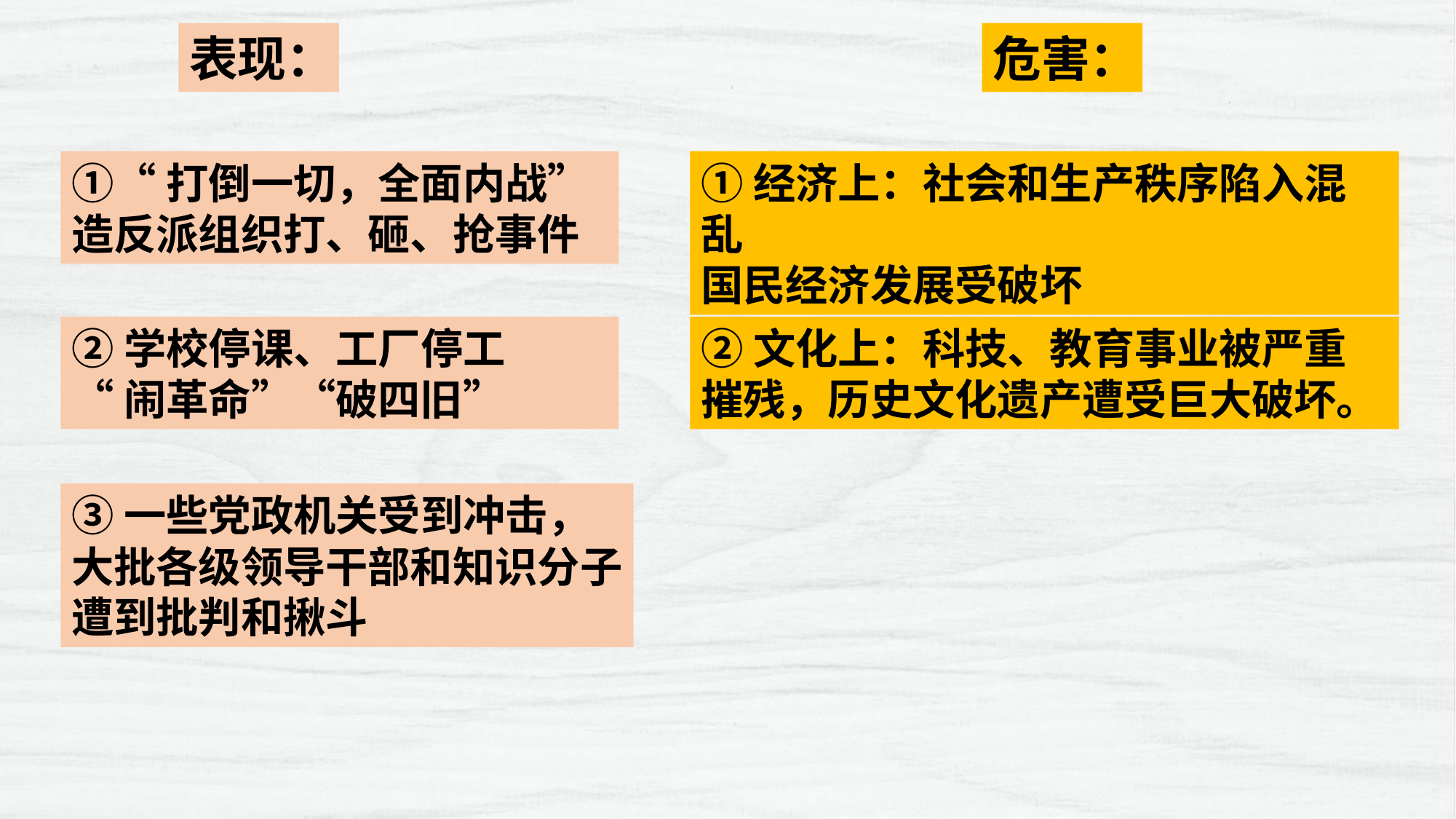

表现：
危害：
①“打倒一切，全面内战”
造反派组织打、砸、抢事件
①经济上：社会和生产秩序陷入混乱
国民经济发展受破坏
②学校停课、工厂停工
“闹革命”“破四旧”
②文化上：科技、教育事业被严重摧残，历史文化遗产遭受巨大破坏。
③一些党政机关受到冲击，大批各级领导干部和知识分子遭到批判和揪斗